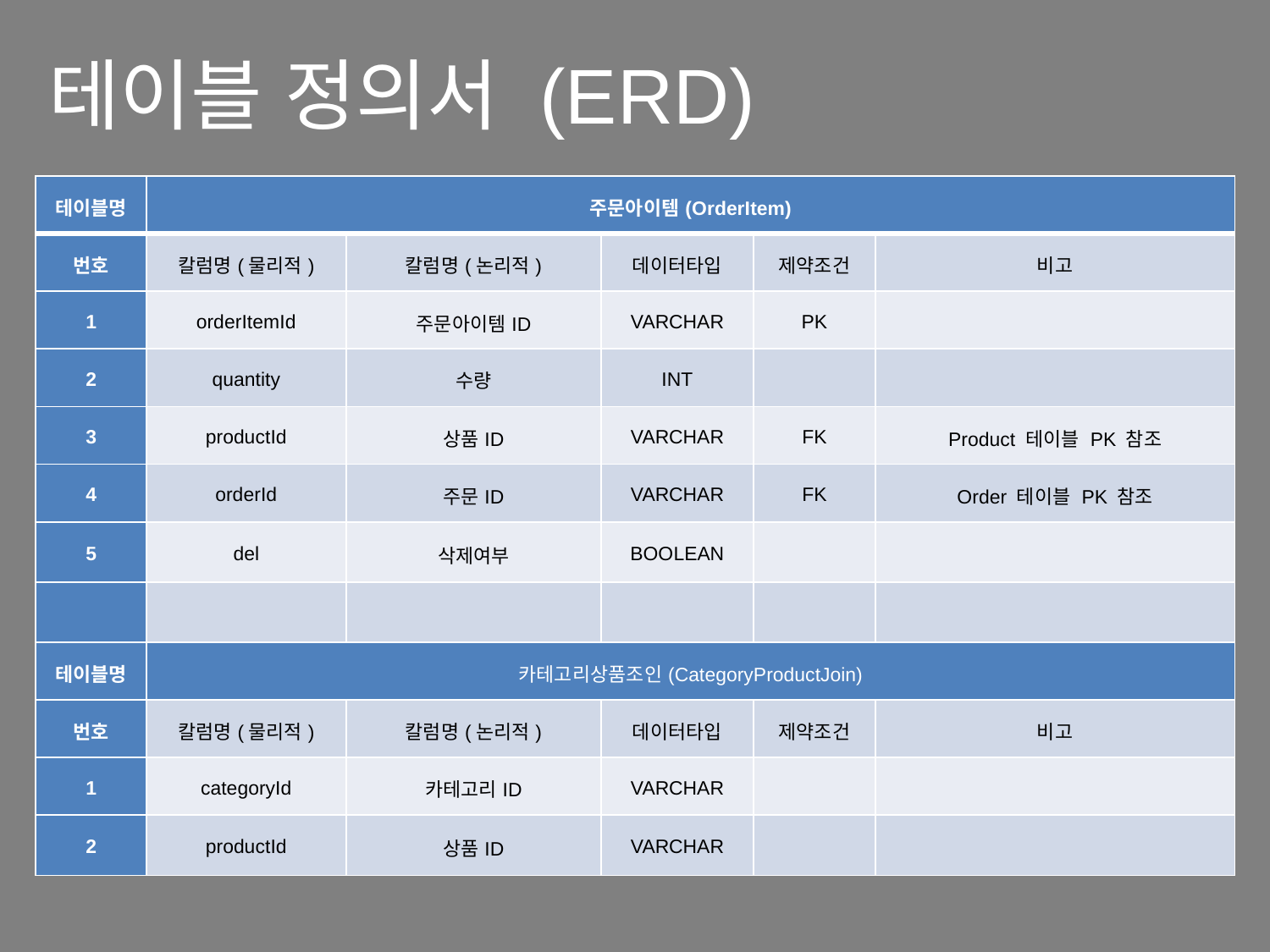

테이블 정의서 (ERD)
| 테이블명 | 주문아이템(OrderItem) |  |  |  |  |
| --- | --- | --- | --- | --- | --- |
| 번호 | 칼럼명(물리적) | 칼럼명(논리적) | 데이터타입 | 제약조건 | 비고 |
| 1 | orderItemId | 주문아이템ID | VARCHAR | PK |  |
| 2 | quantity | 수량 | INT |  |  |
| 3 | productId | 상품ID | VARCHAR | FK | Product 테이블 PK 참조 |
| 4 | orderId | 주문ID | VARCHAR | FK | Order 테이블 PK 참조 |
| 5 | del | 삭제여부 | BOOLEAN |  |  |
|  |  |  |  |  |  |
| 테이블명 | 카테고리상품조인(CategoryProductJoin) |  |  |  |  |
| 번호 | 칼럼명(물리적) | 칼럼명(논리적) | 데이터타입 | 제약조건 | 비고 |
| 1 | categoryId | 카테고리ID | VARCHAR |  |  |
| 2 | productId | 상품ID | VARCHAR |  |  |
#